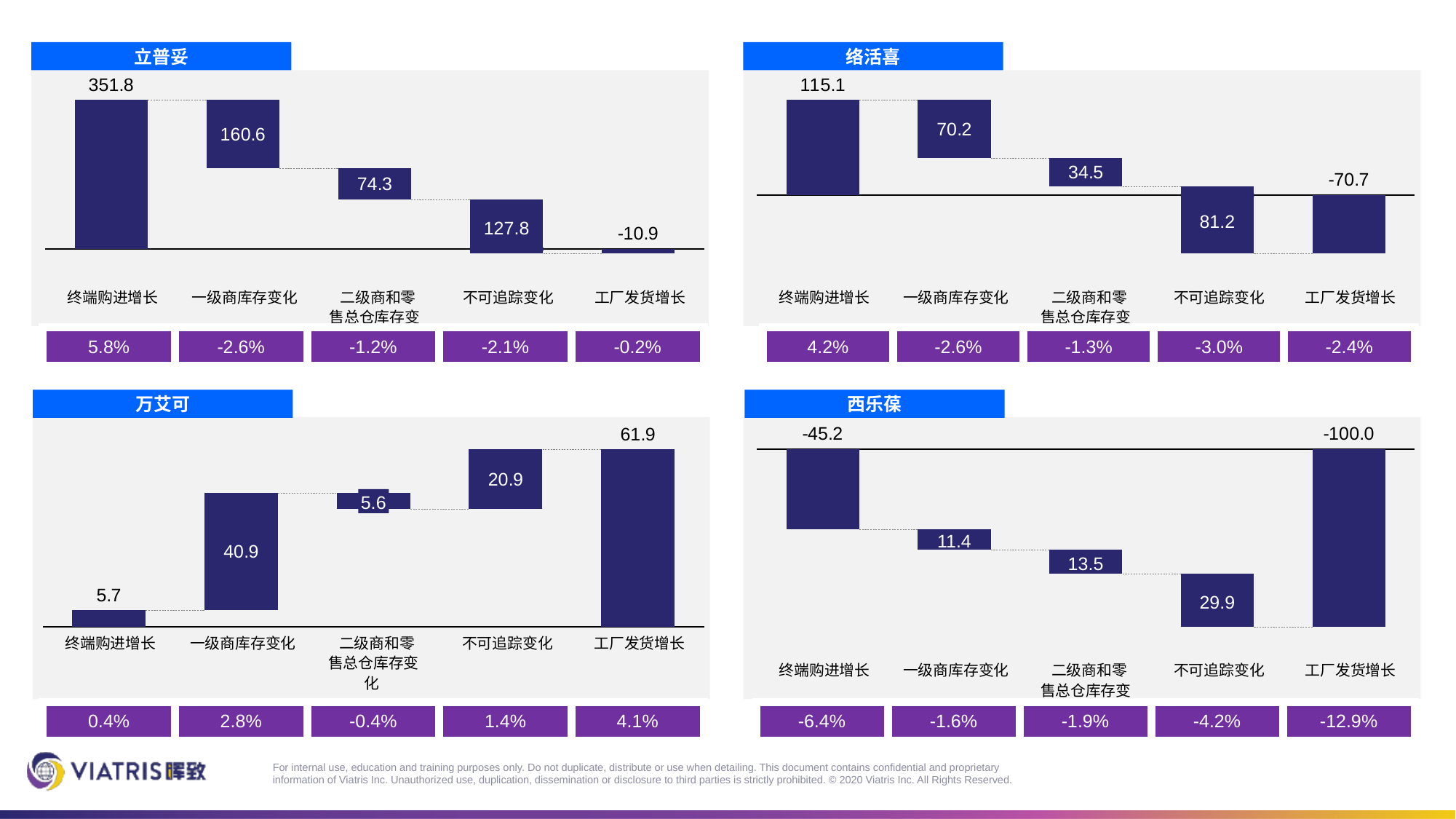

立普妥
络活喜

### Chart

| Category |  |  |
|---|---|---|

### Chart

| Category |  |  |
|---|---|---|

81.2
127.8

 终端购进增长
 一级商库存变化
 二级商和零售总仓库存变化
 不可追踪变化
 工厂发货增长
 终端购进增长
 一级商库存变化
 二级商和零售总仓库存变化
 不可追踪变化
 工厂发货增长
| 5.8% | -2.6% | -1.2% | -2.1% | -0.2% |
| --- | --- | --- | --- | --- |
| 4.2% | -2.6% | -1.3% | -3.0% | -2.4% |
| --- | --- | --- | --- | --- |
万艾可
西乐葆

### Chart

| Category |  |  |
|---|---|---|

### Chart

| Category |  |  |
|---|---|---|
5.6
11.4
13.5
29.9
 终端购进增长
 一级商库存变化
 二级商和零售总仓库存变化
 不可追踪变化
 工厂发货增长
 终端购进增长
 一级商库存变化
 二级商和零售总仓库存变化
 不可追踪变化
 工厂发货增长
| 0.4% | 2.8% | -0.4% | 1.4% | 4.1% |
| --- | --- | --- | --- | --- |
| -6.4% | -1.6% | -1.9% | -4.2% | -12.9% |
| --- | --- | --- | --- | --- |